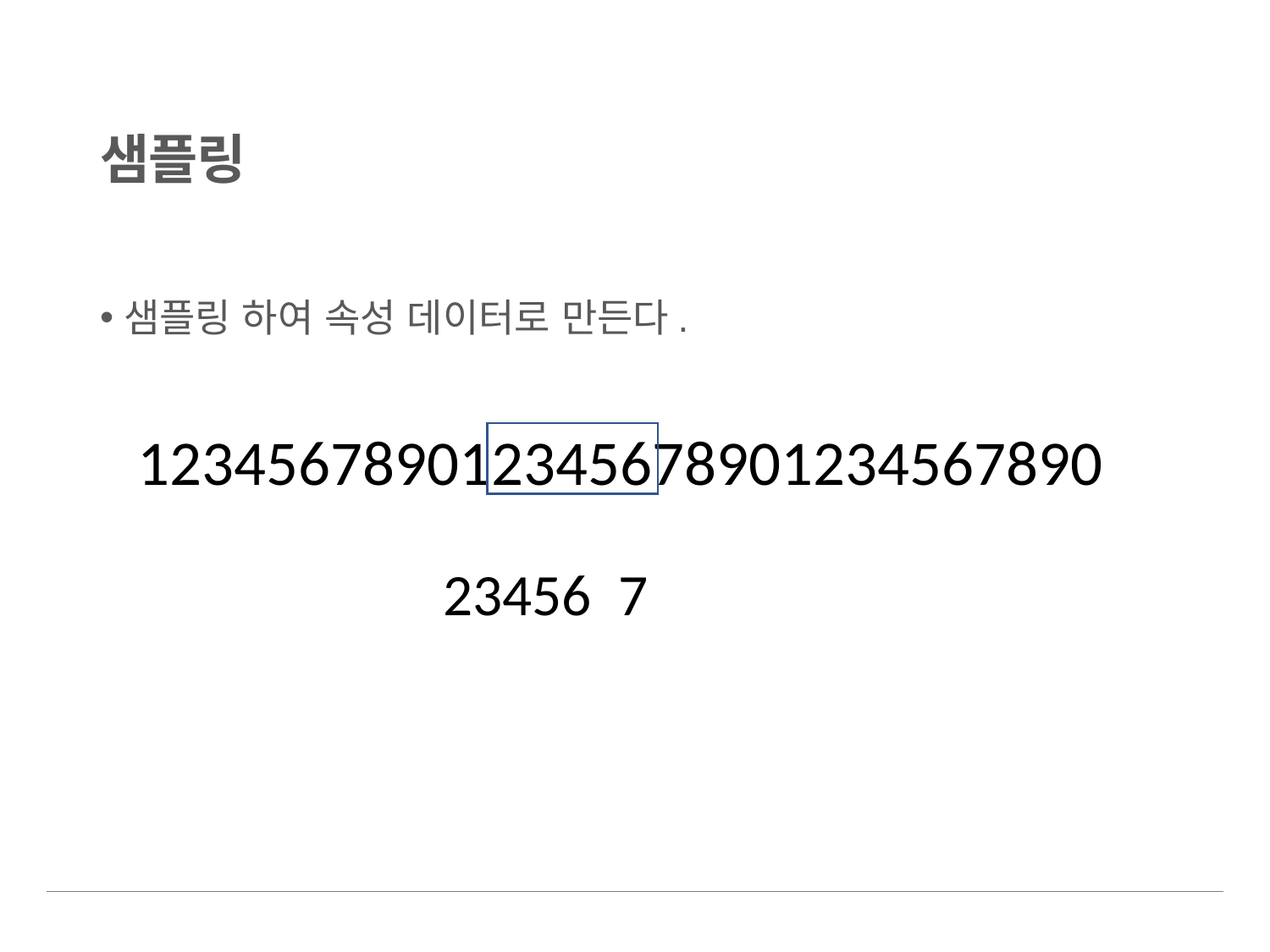

# 샘플링
샘플링 하여 속성 데이터로 만든다.
123456789012345678901234567890

23456  7